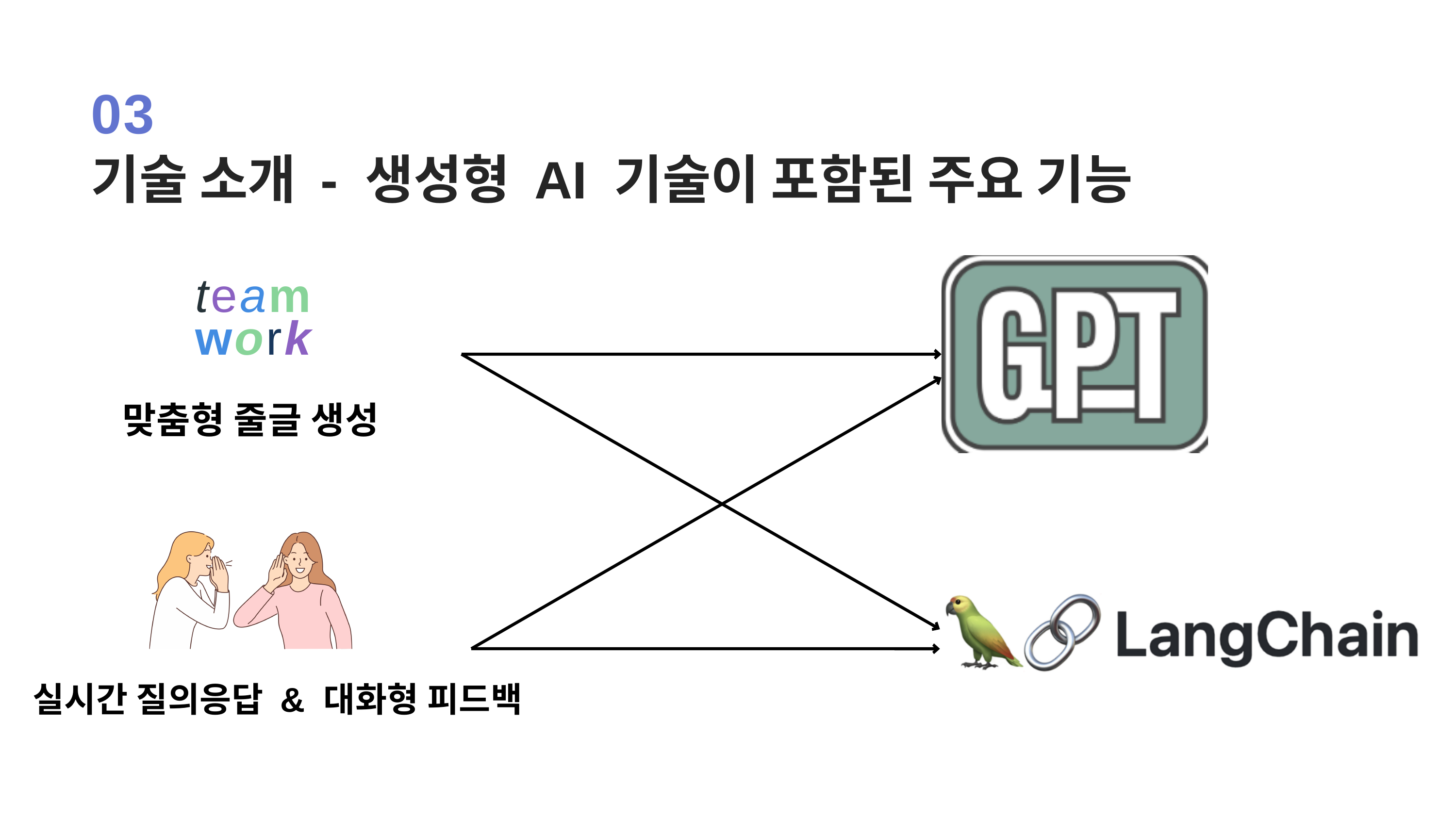

03
기술 소개 - 생성형 AI 기술이 포함된 주요 기능

team
work

맞춤형 줄글 생성

실시간 질의응답 & 대화형 피드백